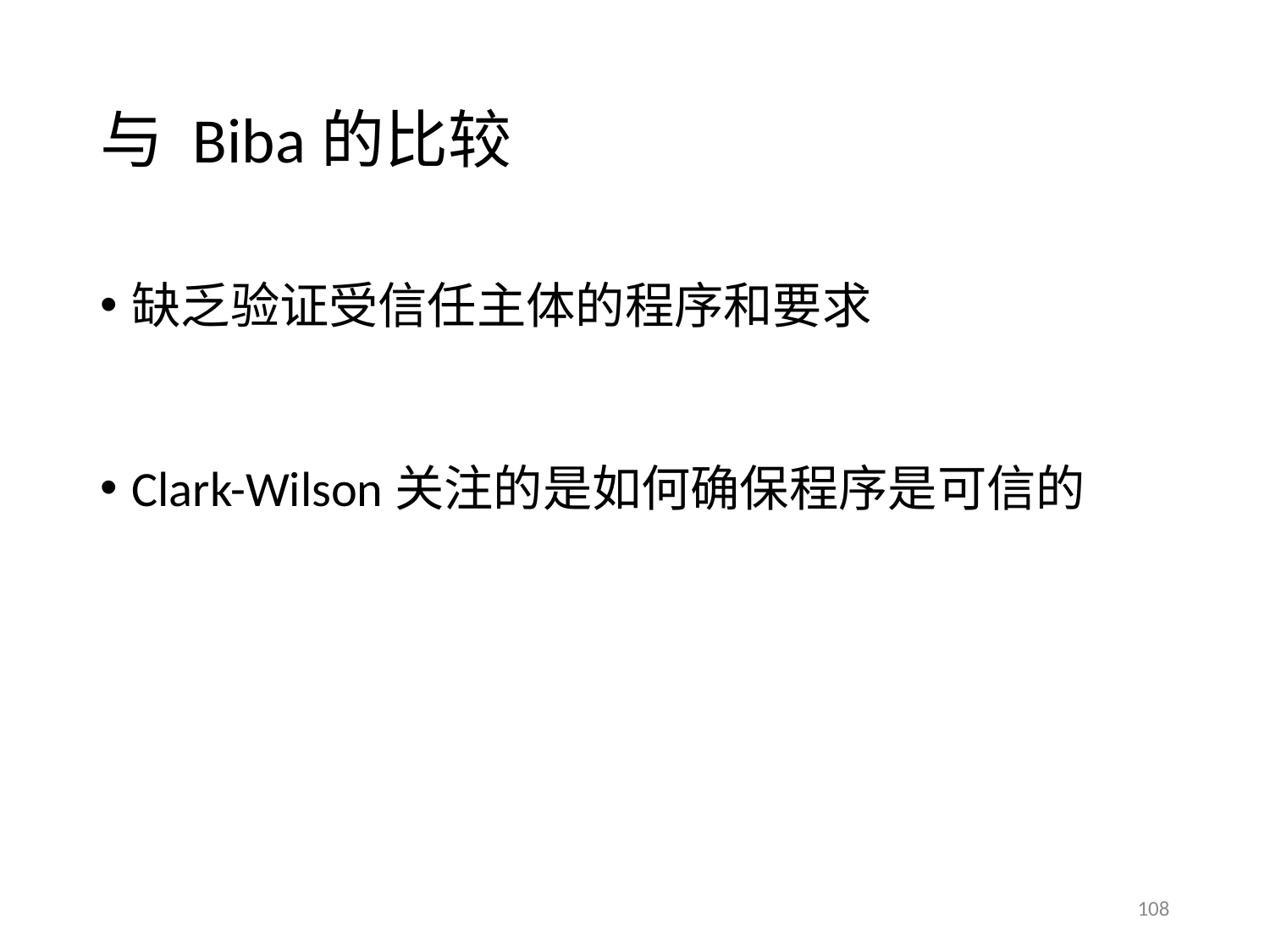

# 与 Biba的比较
缺乏验证受信任主体的程序和要求

Clark-Wilson关注的是如何确保程序是可信的
108